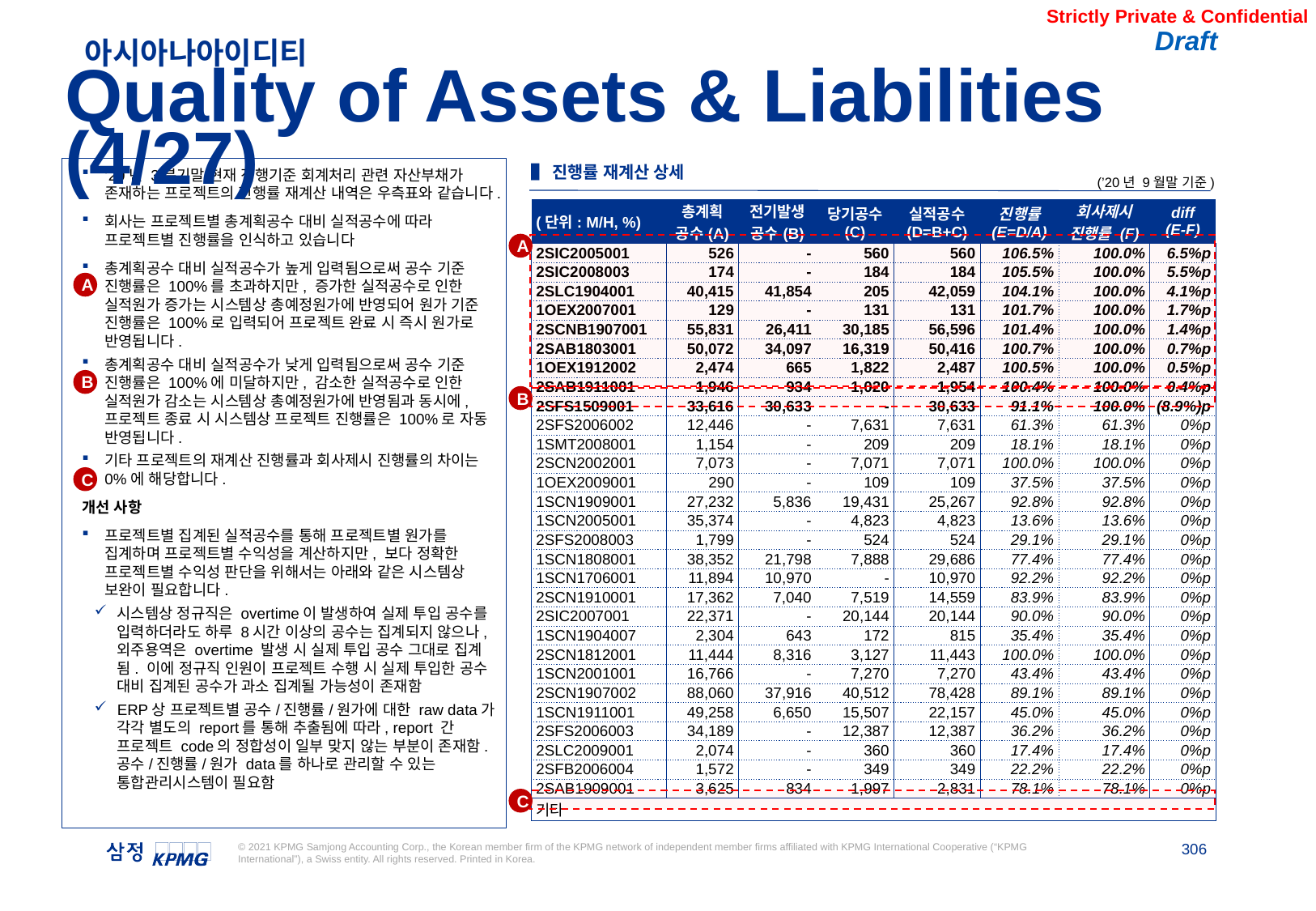

아시아나아이디티
Quality of Assets & Liabilities (4/27)
▌진행률 재계산 상세

’20년 3분기말 현재 진행기준 회계처리 관련 자산부채가 존재하는 프로젝트의 진행률 재계산 내역은 우측표와 같습니다.
회사는 프로젝트별 총계획공수 대비 실적공수에 따라 프로젝트별 진행률을 인식하고 있습니다
총계획공수 대비 실적공수가 높게 입력됨으로써 공수 기준 진행률은 100%를 초과하지만, 증가한 실적공수로 인한 실적원가 증가는 시스템상 총예정원가에 반영되어 원가 기준 진행률은 100%로 입력되어 프로젝트 완료 시 즉시 원가로 반영됩니다.
총계획공수 대비 실적공수가 낮게 입력됨으로써 공수 기준 진행률은 100%에 미달하지만, 감소한 실적공수로 인한 실적원가 감소는 시스템상 총예정원가에 반영됨과 동시에, 프로젝트 종료 시 시스템상 프로젝트 진행률은 100%로 자동 반영됩니다.
기타 프로젝트의 재계산 진행률과 회사제시 진행률의 차이는 0%에 해당합니다.
개선 사항
프로젝트별 집계된 실적공수를 통해 프로젝트별 원가를 집계하며 프로젝트별 수익성을 계산하지만, 보다 정확한 프로젝트별 수익성 판단을 위해서는 아래와 같은 시스템상 보완이 필요합니다.
시스템상 정규직은 overtime이 발생하여 실제 투입 공수를 입력하더라도 하루 8시간 이상의 공수는 집계되지 않으나, 외주용역은 overtime 발생 시 실제 투입 공수 그대로 집계됨. 이에 정규직 인원이 프로젝트 수행 시 실제 투입한 공수 대비 집계된 공수가 과소 집계될 가능성이 존재함
ERP상 프로젝트별 공수/진행률/원가에 대한 raw data가 각각 별도의 report를 통해 추출됨에 따라, report 간 프로젝트 code의 정합성이 일부 맞지 않는 부분이 존재함. 공수/진행률/원가 data를 하나로 관리할 수 있는 통합관리시스템이 필요함

(’20년 9월말 기준)
| (단위: M/H, %) | 총계획 공수(A) | 전기발생 공수(B) | 당기공수 (C) | 실적공수 (D=B+C) | 진행률 (E=D/A) | 회사제시 진행률 (F) | diff (E-F) |
| --- | --- | --- | --- | --- | --- | --- | --- |
| 2SIC2005001 | 526 | - | 560 | 560 | 106.5% | 100.0% | 6.5%p |
| 2SIC2008003 | 174 | - | 184 | 184 | 105.5% | 100.0% | 5.5%p |
| 2SLC1904001 | 40,415 | 41,854 | 205 | 42,059 | 104.1% | 100.0% | 4.1%p |
| 1OEX2007001 | 129 | - | 131 | 131 | 101.7% | 100.0% | 1.7%p |
| 2SCNB1907001 | 55,831 | 26,411 | 30,185 | 56,596 | 101.4% | 100.0% | 1.4%p |
| 2SAB1803001 | 50,072 | 34,097 | 16,319 | 50,416 | 100.7% | 100.0% | 0.7%p |
| 1OEX1912002 | 2,474 | 665 | 1,822 | 2,487 | 100.5% | 100.0% | 0.5%p |
| 2SAB1911001 | 1,946 | 934 | 1,020 | 1,954 | 100.4% | 100.0% | 0.4%p |
| 2SFS1509001 | 33,616 | 30,633 | - | 30,633 | 91.1% | 100.0% | (8.9%)p |
| 2SFS2006002 | 12,446 | - | 7,631 | 7,631 | 61.3% | 61.3% | 0%p |
| 1SMT2008001 | 1,154 | - | 209 | 209 | 18.1% | 18.1% | 0%p |
| 2SCN2002001 | 7,073 | - | 7,071 | 7,071 | 100.0% | 100.0% | 0%p |
| 1OEX2009001 | 290 | - | 109 | 109 | 37.5% | 37.5% | 0%p |
| 1SCN1909001 | 27,232 | 5,836 | 19,431 | 25,267 | 92.8% | 92.8% | 0%p |
| 1SCN2005001 | 35,374 | - | 4,823 | 4,823 | 13.6% | 13.6% | 0%p |
| 2SFS2008003 | 1,799 | - | 524 | 524 | 29.1% | 29.1% | 0%p |
| 1SCN1808001 | 38,352 | 21,798 | 7,888 | 29,686 | 77.4% | 77.4% | 0%p |
| 1SCN1706001 | 11,894 | 10,970 | - | 10,970 | 92.2% | 92.2% | 0%p |
| 2SCN1910001 | 17,362 | 7,040 | 7,519 | 14,559 | 83.9% | 83.9% | 0%p |
| 2SIC2007001 | 22,371 | - | 20,144 | 20,144 | 90.0% | 90.0% | 0%p |
| 1SCN1904007 | 2,304 | 643 | 172 | 815 | 35.4% | 35.4% | 0%p |
| 2SCN1812001 | 11,444 | 8,316 | 3,127 | 11,443 | 100.0% | 100.0% | 0%p |
| 1SCN2001001 | 16,766 | - | 7,270 | 7,270 | 43.4% | 43.4% | 0%p |
| 2SCN1907002 | 88,060 | 37,916 | 40,512 | 78,428 | 89.1% | 89.1% | 0%p |
| 1SCN1911001 | 49,258 | 6,650 | 15,507 | 22,157 | 45.0% | 45.0% | 0%p |
| 2SFS2006003 | 34,189 | - | 12,387 | 12,387 | 36.2% | 36.2% | 0%p |
| 2SLC2009001 | 2,074 | - | 360 | 360 | 17.4% | 17.4% | 0%p |
| 2SFB2006004 | 1,572 | - | 349 | 349 | 22.2% | 22.2% | 0%p |
| 2SAB1909001 | 3,625 | 834 | 1,997 | 2,831 | 78.1% | 78.1% | 0%p |
| 기타 |  |  |  |  |  |  |  |
A

A
B
B

C
C